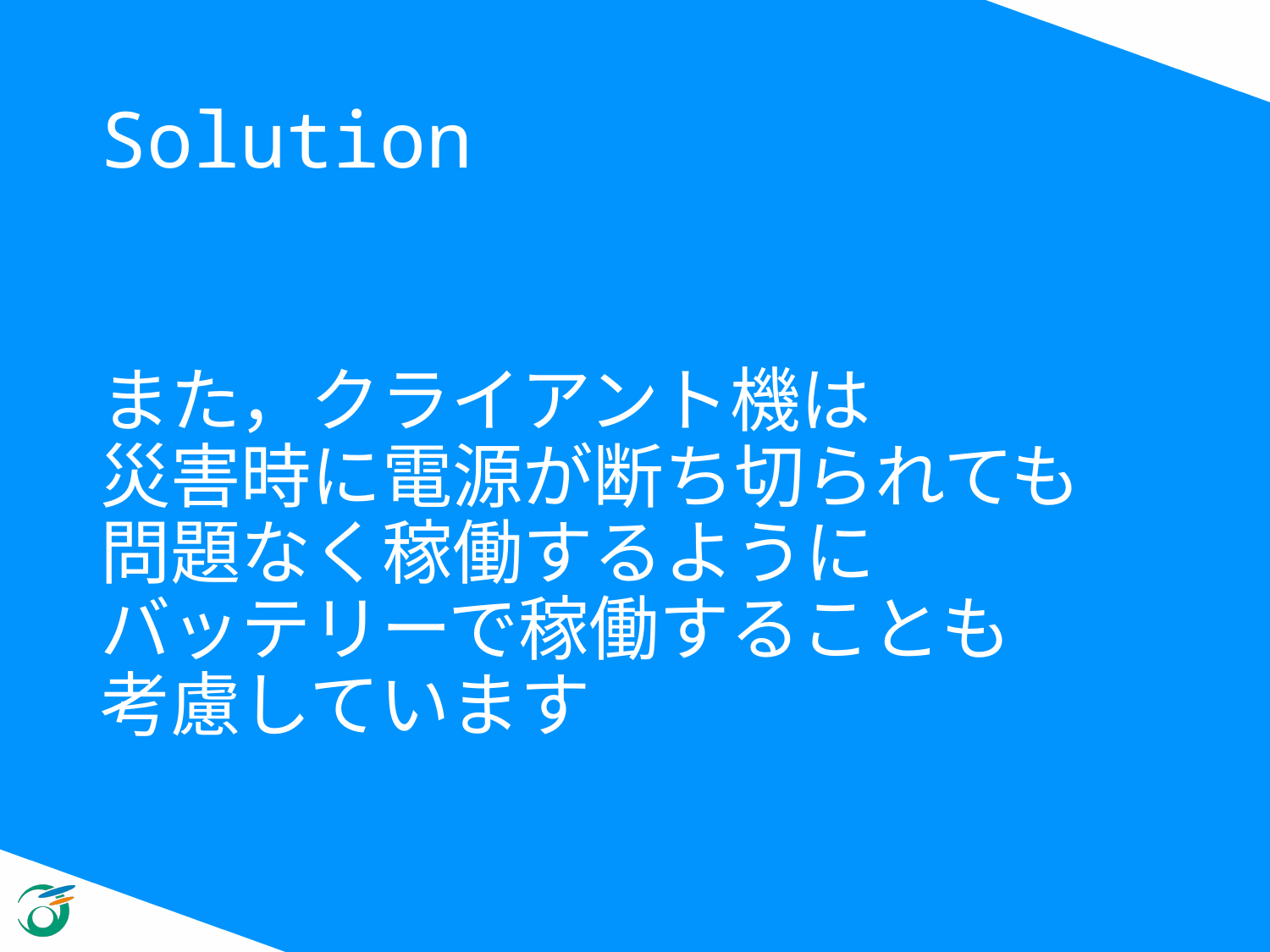

# Solution
また，クライアント機は
災害時に電源が断ち切られても
問題なく稼働するように
バッテリーで稼働することも
考慮しています